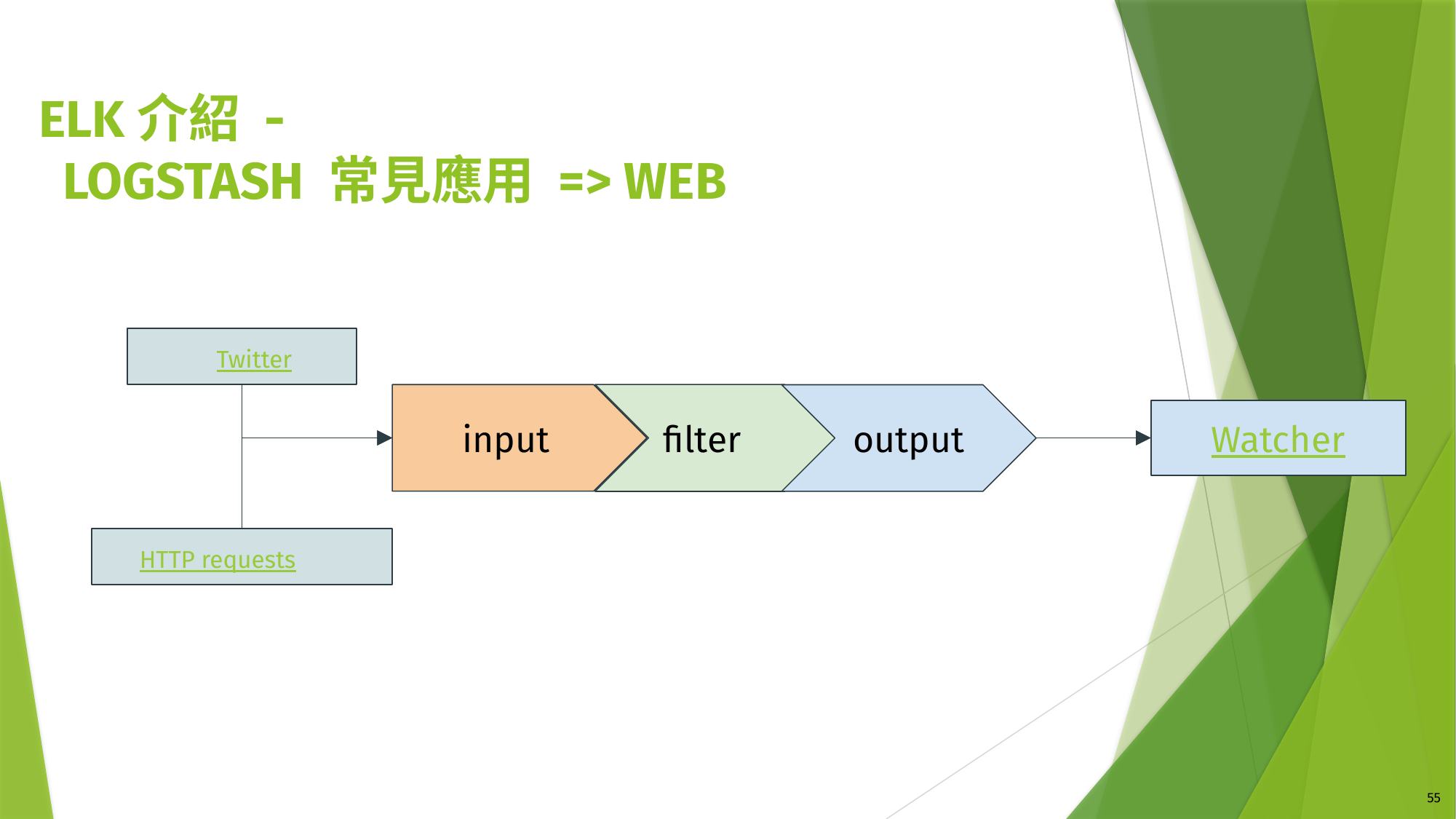

# ELK介紹 - Logstash 常見應用 => Web
Twitter
filter
input
output
Watcher
HTTP requests
55